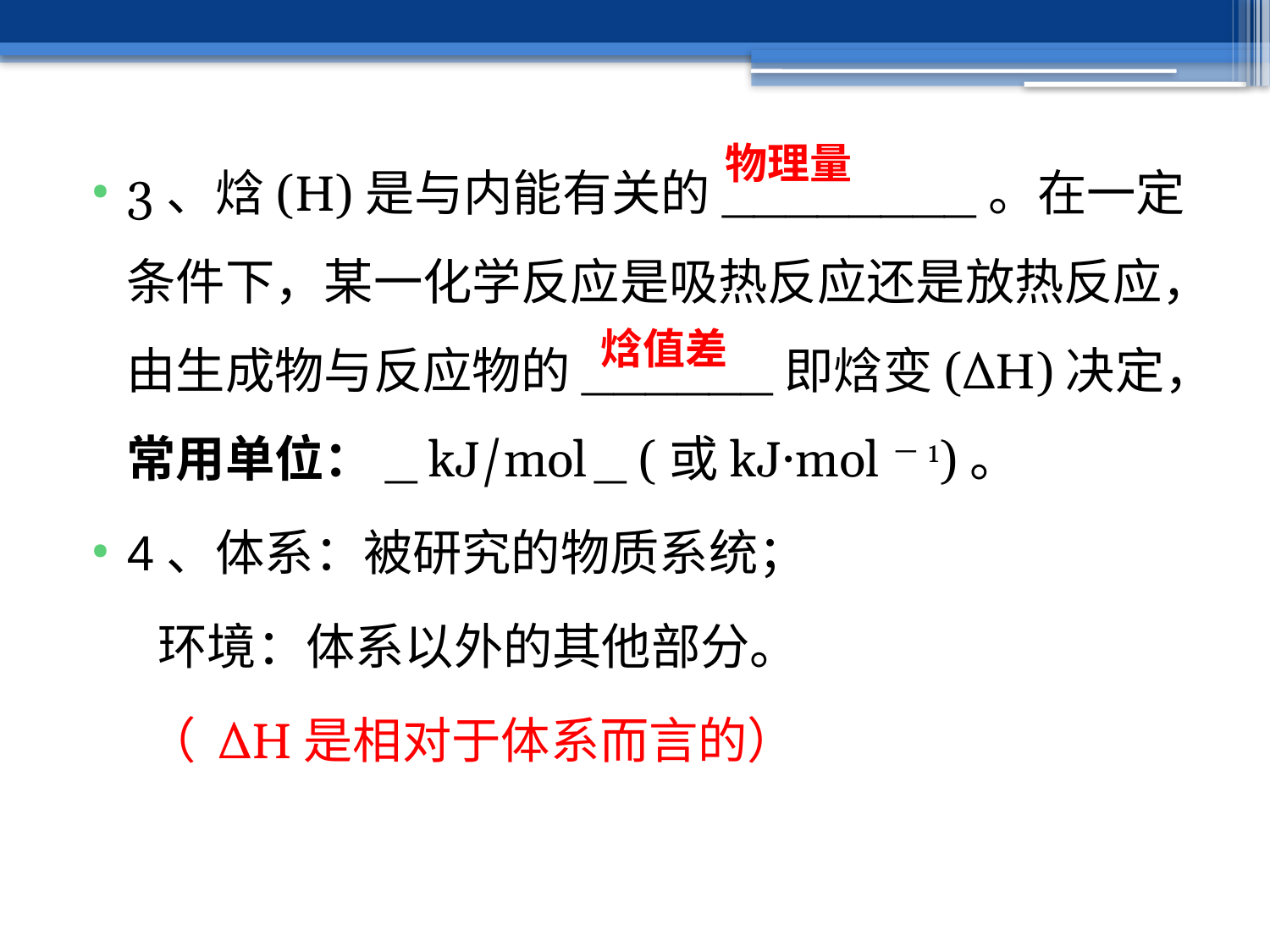

3、焓(H)是与内能有关的________。在一定条件下，某一化学反应是吸热反应还是放热反应，由生成物与反应物的______即焓变(ΔH)决定，常用单位：_ kJ/mol _ (或kJ·mol－1)。
4、体系：被研究的物质系统；
     环境：体系以外的其他部分。
    （ ΔH是相对于体系而言的）
物理量
焓值差